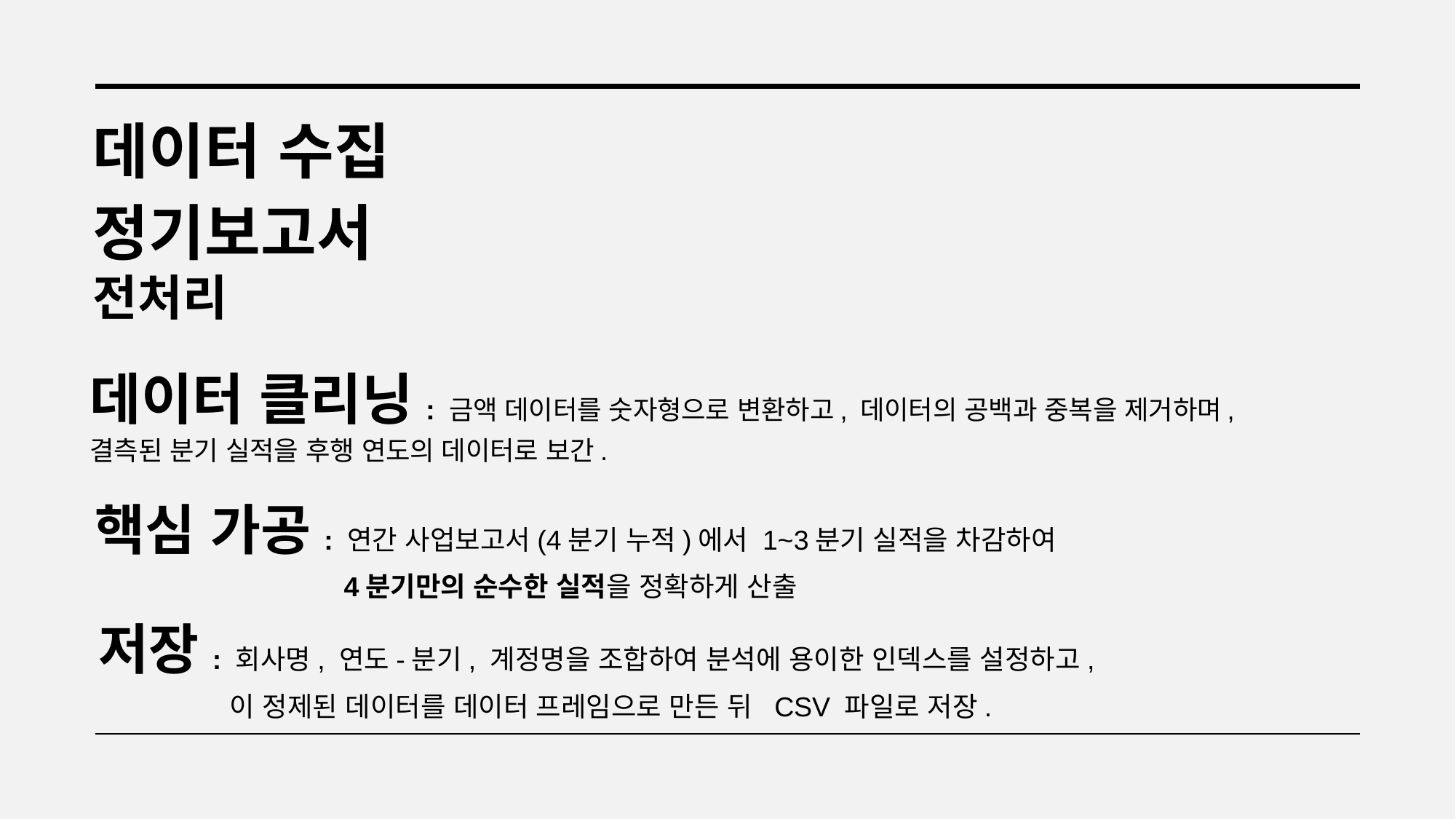

데이터 수집
정기보고서 전처리

데이터 클리닝: 금액 데이터를 숫자형으로 변환하고, 데이터의 공백과 중복을 제거하며, 				       결측된 분기 실적을 후행 연도의 데이터로 보간.
핵심 가공: 연간 사업보고서(4분기 누적)에서 1~3분기 실적을 차감하여
		    4분기만의 순수한 실적을 정확하게 산출
저장: 회사명, 연도-분기, 계정명을 조합하여 분석에 용이한 인덱스를 설정하고,
	  이 정제된 데이터를 데이터 프레임으로 만든 뒤  CSV 파일로 저장.